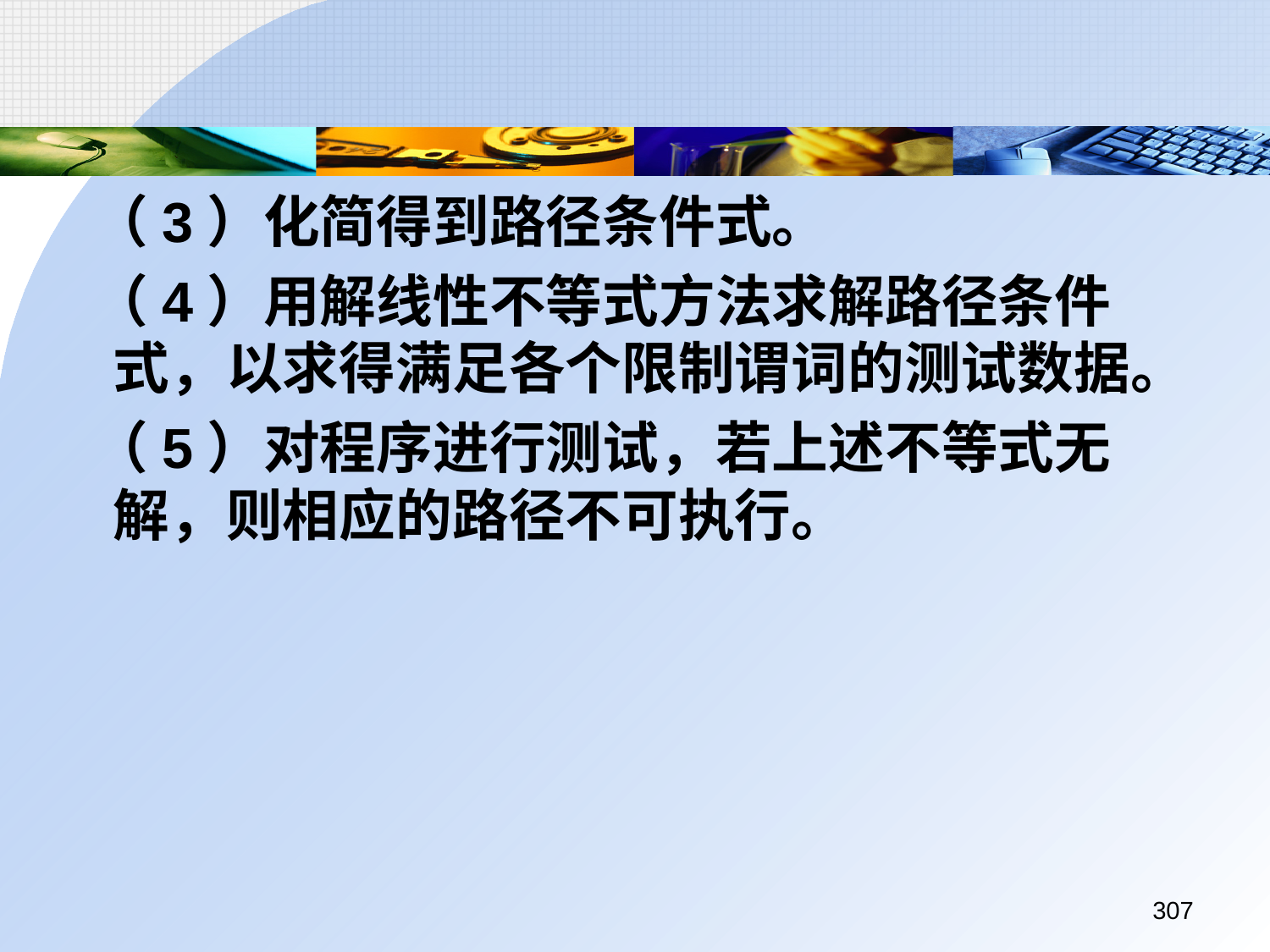

（3）化简得到路径条件式。
 （4）用解线性不等式方法求解路径条件式，以求得满足各个限制谓词的测试数据。
 （5）对程序进行测试，若上述不等式无解，则相应的路径不可执行。

307